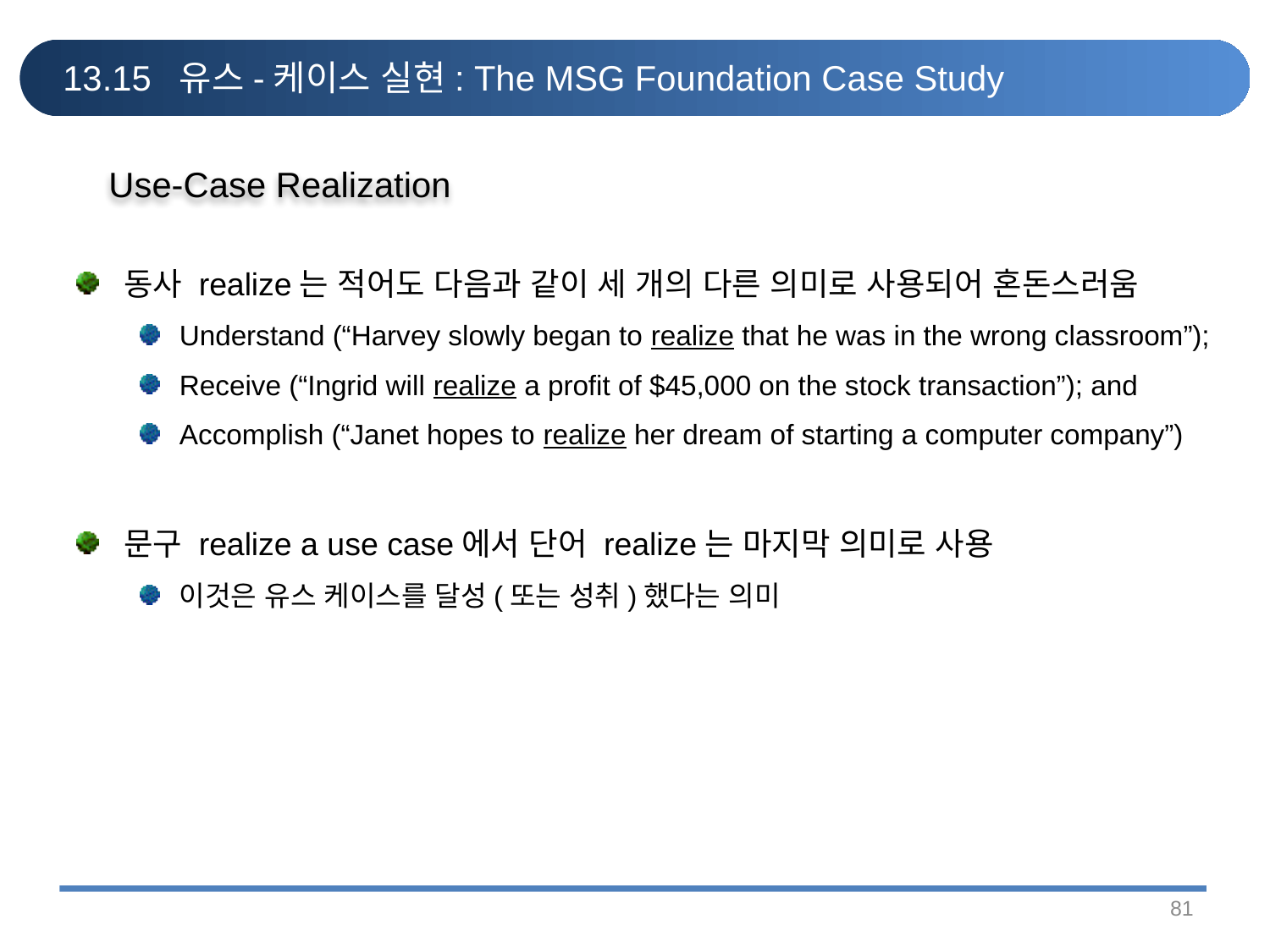

# 13.15  유스-케이스 실현: The MSG Foundation Case Study
Use-Case Realization
동사 realize는 적어도 다음과 같이 세 개의 다른 의미로 사용되어 혼돈스러움
Understand (“Harvey slowly began to realize that he was in the wrong classroom”);
Receive (“Ingrid will realize a profit of $45,000 on the stock transaction”); and
Accomplish (“Janet hopes to realize her dream of starting a computer company”)

문구 realize a use case에서 단어 realize는 마지막 의미로 사용
이것은 유스 케이스를 달성(또는 성취)했다는 의미
81